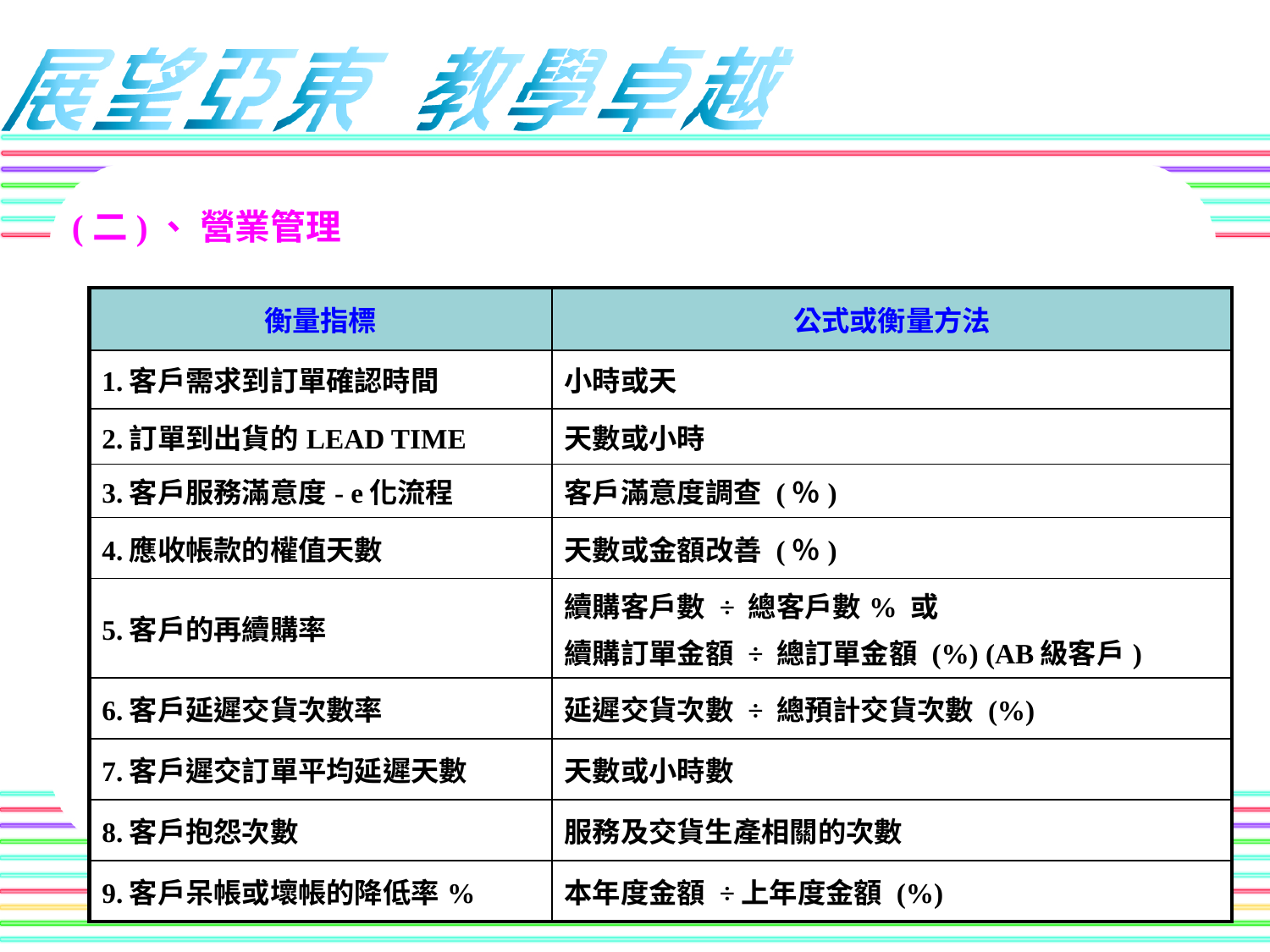

(二)、 營業管理
| 衡量指標 | 公式或衡量方法 |
| --- | --- |
| 1.客戶需求到訂單確認時間 | 小時或天 |
| 2.訂單到出貨的LEAD TIME | 天數或小時 |
| 3.客戶服務滿意度- e化流程 | 客戶滿意度調查 (％) |
| 4.應收帳款的權值天數 | 天數或金額改善 (％) |
| 5.客戶的再續購率 | 續購客戶數 ÷ 總客戶數% 或 續購訂單金額 ÷ 總訂單金額 (%) (AB級客戶) |
| 6.客戶延遲交貨次數率 | 延遲交貨次數 ÷ 總預計交貨次數 (%) |
| 7.客戶遲交訂單平均延遲天數 | 天數或小時數 |
| 8.客戶抱怨次數 | 服務及交貨生產相關的次數 |
| 9.客戶呆帳或壞帳的降低率% | 本年度金額 ÷上年度金額 (%) |